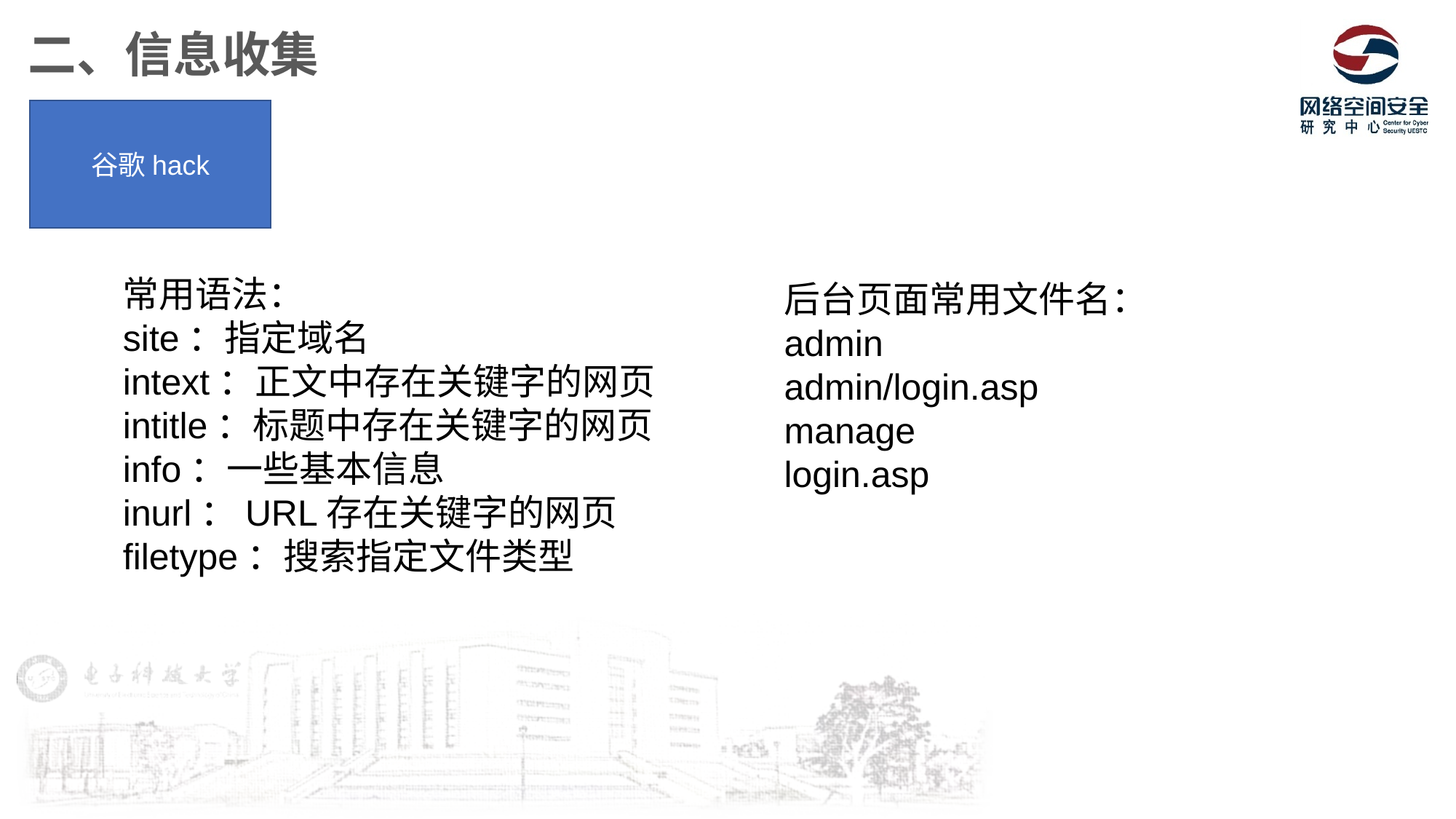

二、信息收集
谷歌hack

后台页面常用文件名：
admin
admin/login.asp
manage
login.asp

常用语法：
site：指定域名
intext：正文中存在关键字的网页
intitle：标题中存在关键字的网页
info：一些基本信息
inurl：URL存在关键字的网页
filetype：搜索指定文件类型